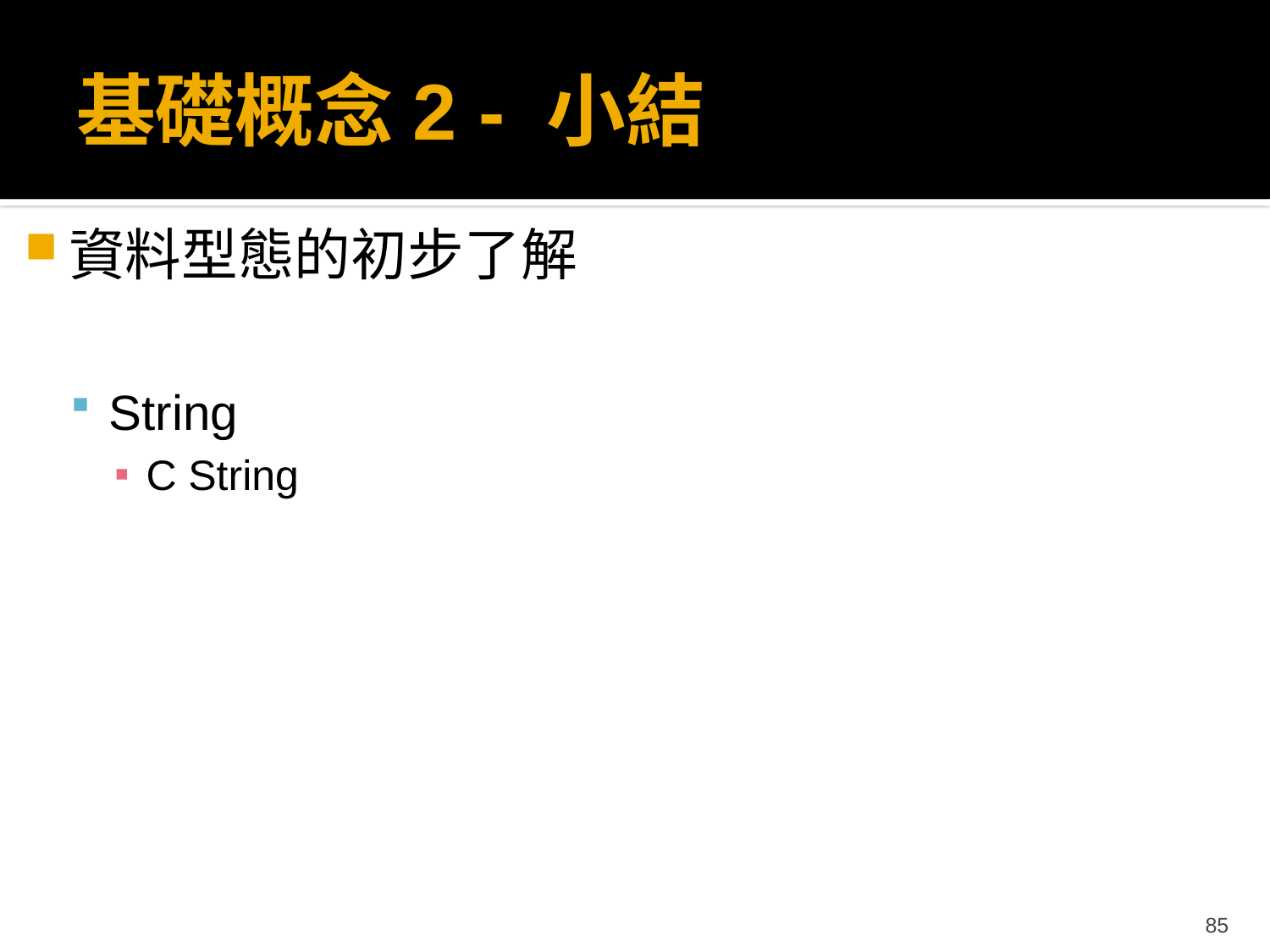

# 基礎概念2 - 小結
資料型態的初步了解

String
C String
85